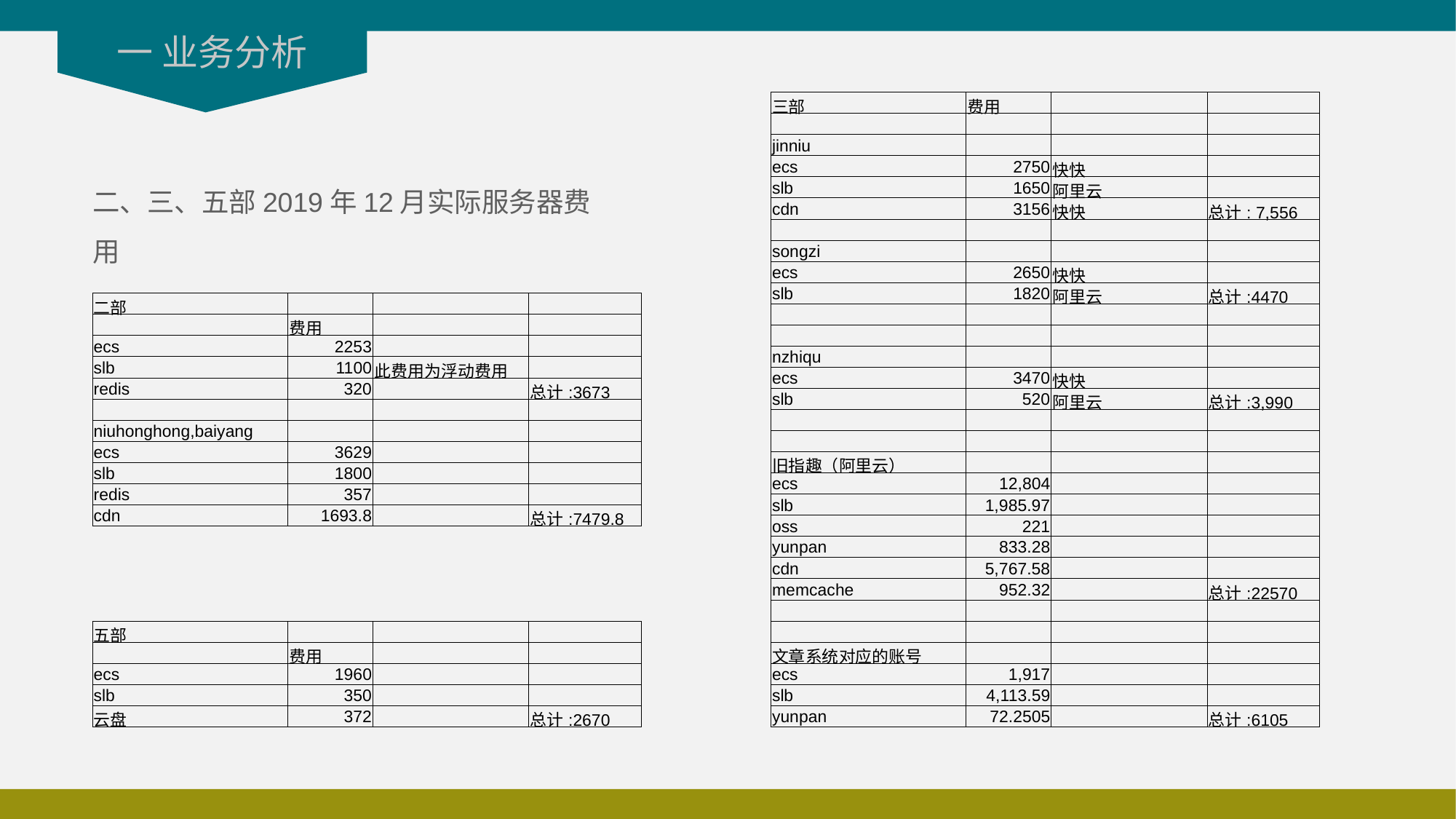

一 业务分析

| 三部 | 费用 |  |  |
| --- | --- | --- | --- |
|  |  |  |  |
| jinniu |  |  |  |
| ecs | 2750 | 快快 |  |
| slb | 1650 | 阿里云 |  |
| cdn | 3156 | 快快 | 总计: ‭7,556‬ |
|  |  |  |  |
| songzi |  |  |  |
| ecs | 2650 | 快快 |  |
| slb | 1820 | 阿里云 | 总计:4470 |
|  |  |  |  |
|  |  |  |  |
| nzhiqu |  |  |  |
| ecs | 3470 | 快快 |  |
| slb | 520 | 阿里云 | 总计:3,990 |
|  |  |  |  |
|  |  |  |  |
| 旧指趣（阿里云） |  |  |  |
| ecs | 12,804 |  |  |
| slb | 1,985.97 |  |  |
| oss | 221 |  |  |
| yunpan | 833.28 |  |  |
| cdn | 5,767.58 |  |  |
| memcache | 952.32 |  | 总计:22570 |
|  |  |  |  |
|  |  |  |  |
| 文章系统对应的账号 |  |  |  |
| ecs | 1,917 |  |  |
| slb | 4,113.59 |  |  |
| yunpan | 72.2505 |  | 总计:6105 |
二、三、五部2019年12月实际服务器费用
| 二部 |  |  |  |
| --- | --- | --- | --- |
|  | 费用 |  |  |
| ecs | 2253 |  |  |
| slb | 1100 | 此费用为浮动费用 |  |
| redis | 320 |  | 总计:3673 |
|  |  |  |  |
| niuhonghong,baiyang |  |  |  |
| ecs | 3629 |  |  |
| slb | 1800 |  |  |
| redis | 357 |  |  |
| cdn | 1693.8 |  | 总计:7479.8 |
| 五部 |  |  |  |
| --- | --- | --- | --- |
|  | 费用 |  |  |
| ecs | 1960 |  |  |
| slb | 350 |  |  |
| 云盘 | 372 |  | 总计:2670 |